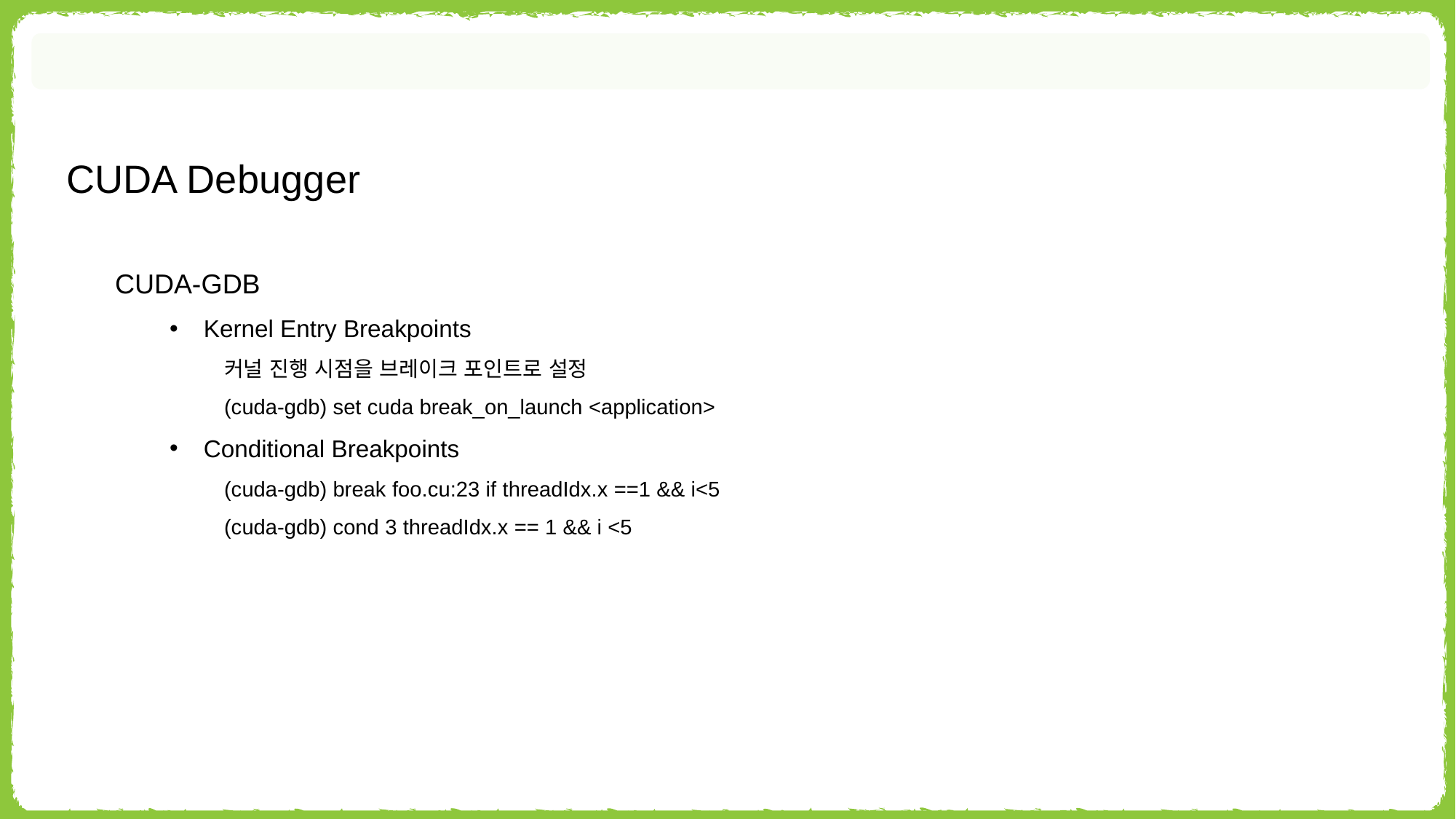

CUDA Debugger
CUDA-GDB
Kernel Entry Breakpoints
커널 진행 시점을 브레이크 포인트로 설정
(cuda-gdb) set cuda break_on_launch <application>
Conditional Breakpoints
(cuda-gdb) break foo.cu:23 if threadIdx.x ==1 && i<5
(cuda-gdb) cond 3 threadIdx.x == 1 && i <5